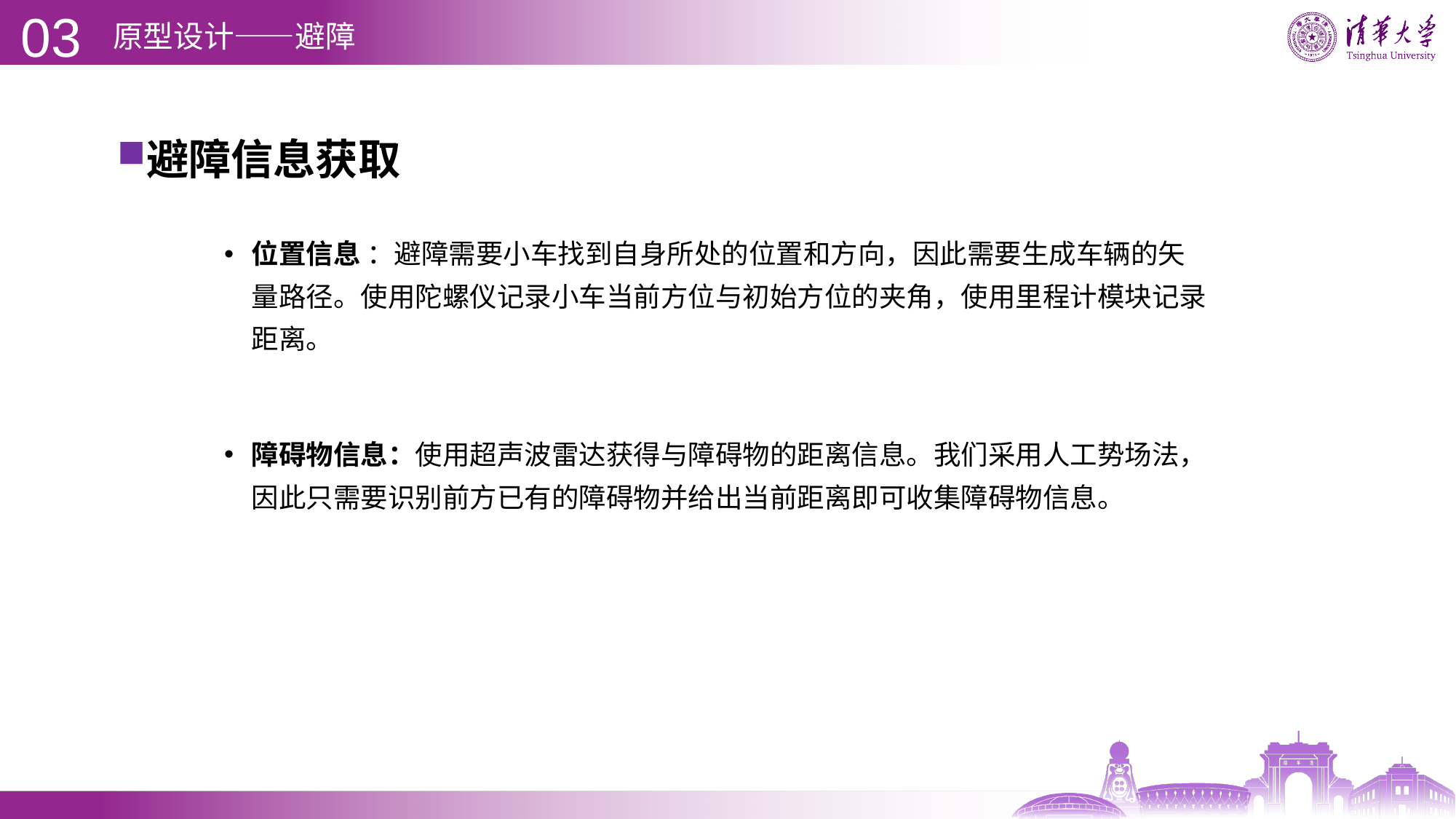

03
# 原型设计——避障
避障信息获取
位置信息 ：避障需要小车找到自身所处的位置和方向，因此需要生成车辆的矢量路径。使用陀螺仪记录小车当前方位与初始方位的夹角，使用里程计模块记录距离。

障碍物信息：使用超声波雷达获得与障碍物的距离信息。我们采用人工势场法，因此只需要识别前方已有的障碍物并给出当前距离即可收集障碍物信息。